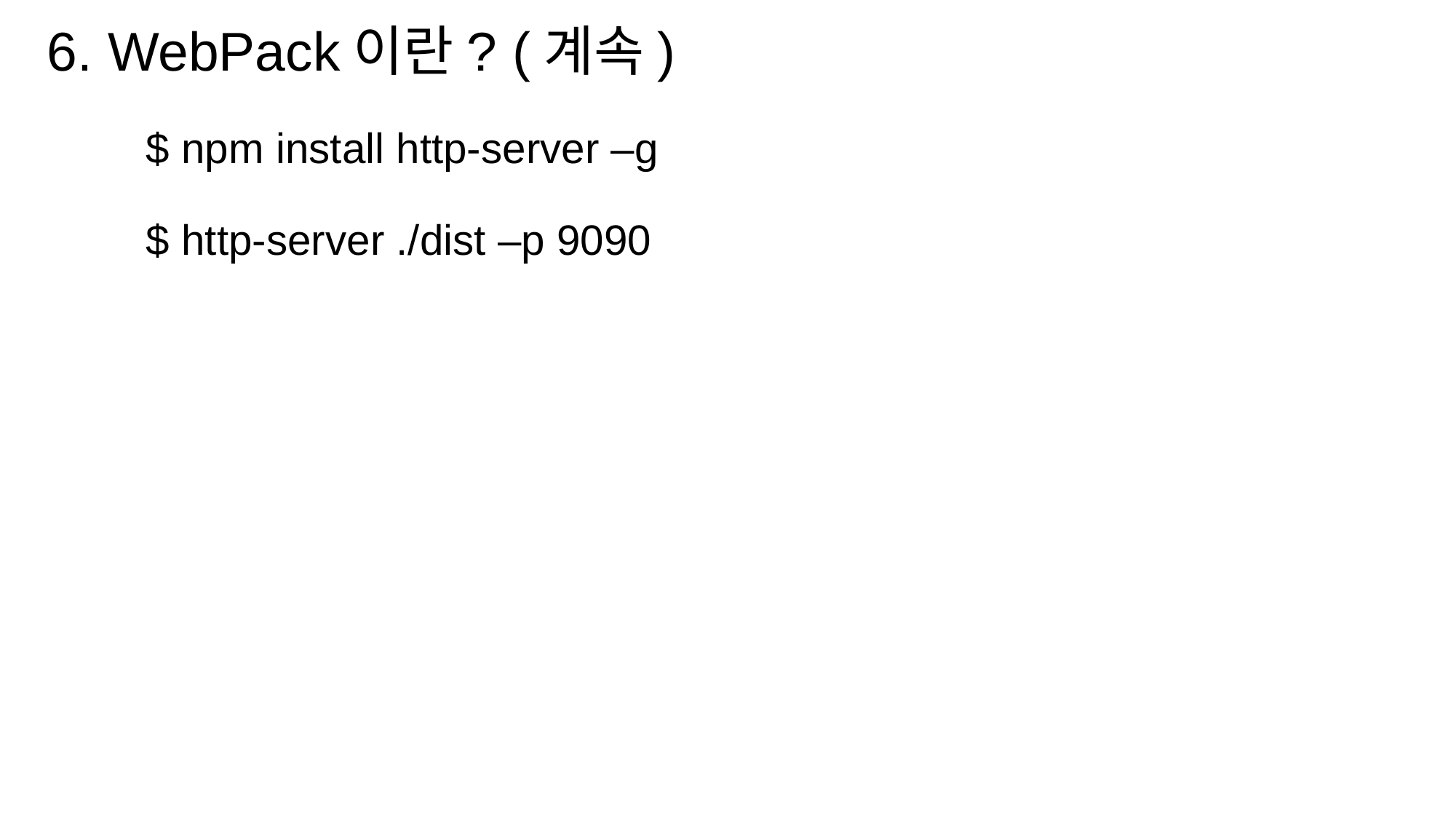

6. WebPack이란? (계속)
# $ npm install http-server –g $ http-server ./dist –p 9090